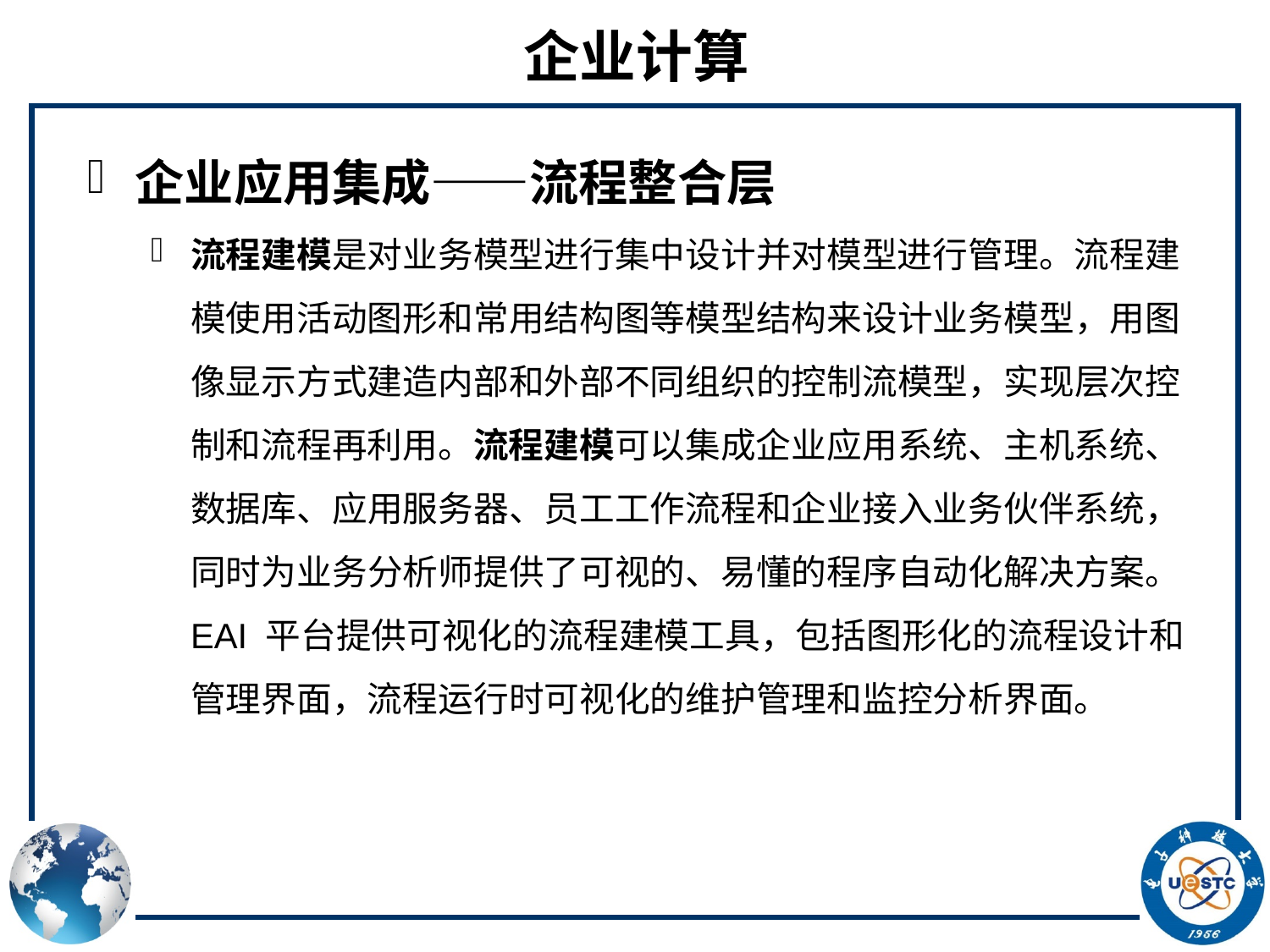

# 企业计算
企业应用集成——流程整合层
流程建模是对业务模型进行集中设计并对模型进行管理。流程建模使用活动图形和常用结构图等模型结构来设计业务模型，用图像显示方式建造内部和外部不同组织的控制流模型，实现层次控制和流程再利用。流程建模可以集成企业应用系统、主机系统、数据库、应用服务器、员工工作流程和企业接入业务伙伴系统，同时为业务分析师提供了可视的、易懂的程序自动化解决方案。EAI 平台提供可视化的流程建模工具，包括图形化的流程设计和管理界面，流程运行时可视化的维护管理和监控分析界面。